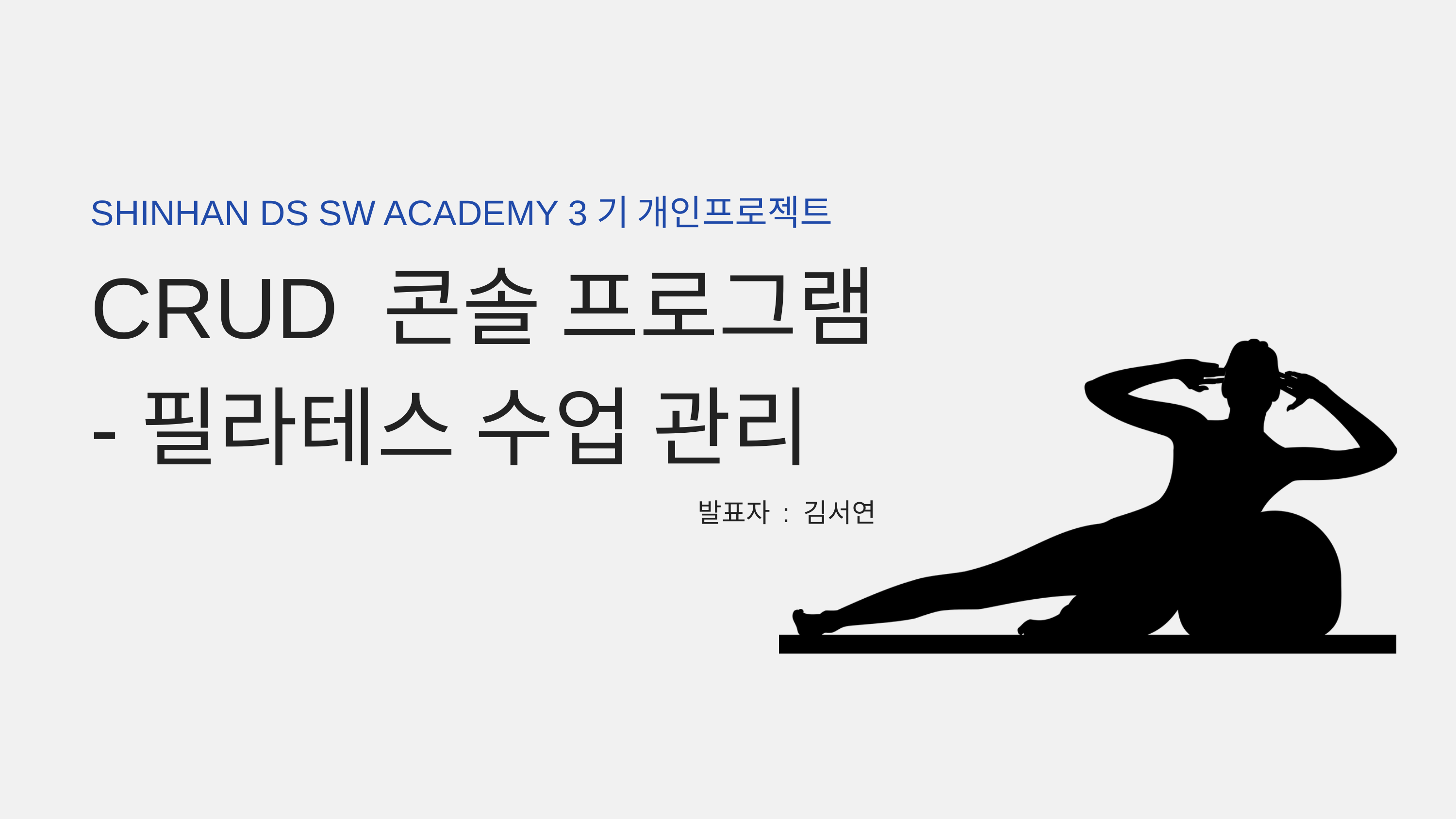

SHINHAN DS SW ACADEMY 3기 개인프로젝트
CRUD 콘솔 프로그램
-필라테스 수업 관리

발표자 : 김서연